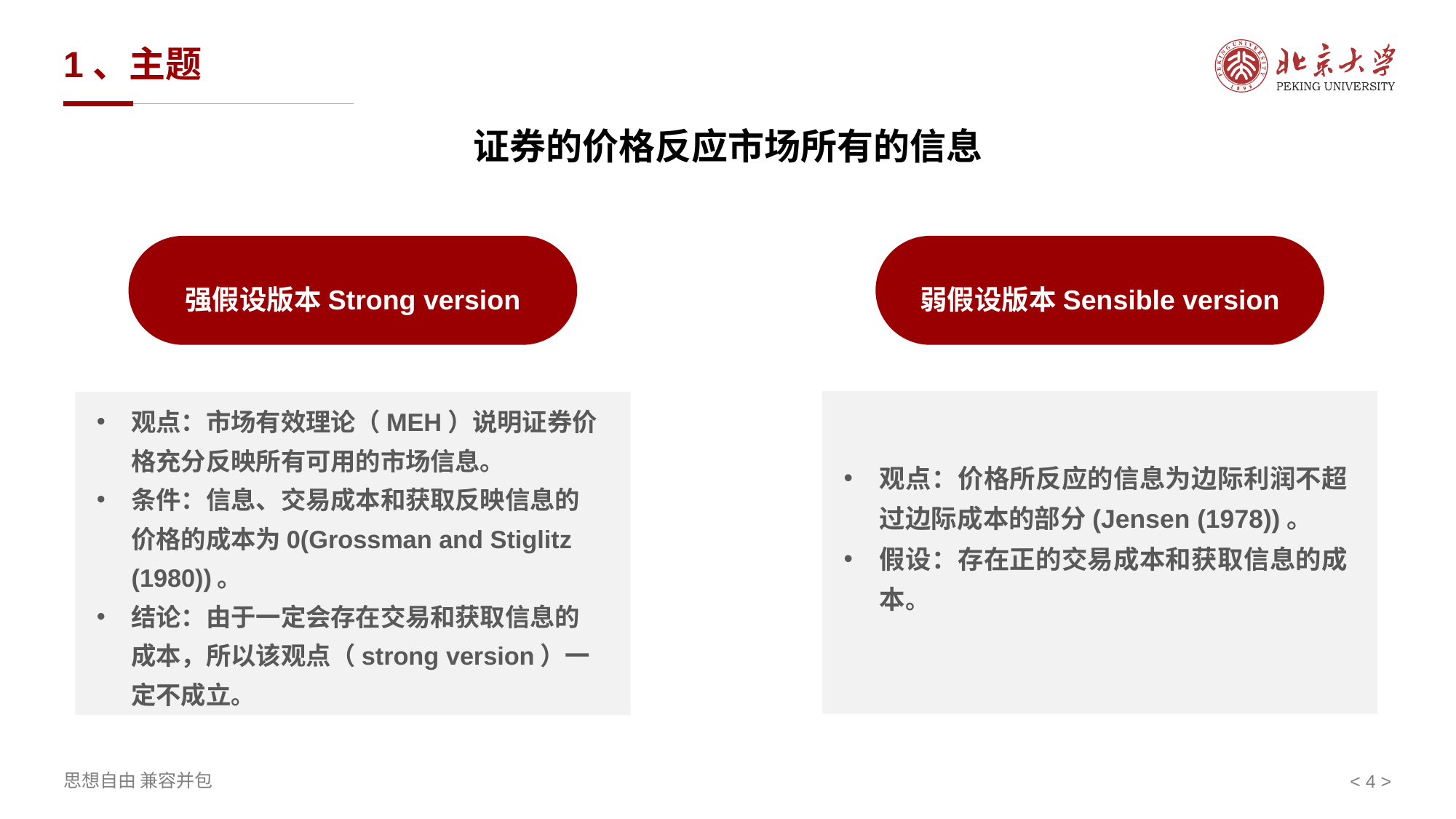

# 1、主题
证券的价格反应市场所有的信息

强假设版本Strong version
弱假设版本Sensible version
观点：价格所反应的信息为边际利润不超过边际成本的部分(Jensen (1978))。
假设：存在正的交易成本和获取信息的成本。

观点：市场有效理论（MEH）说明证券价格充分反映所有可用的市场信息。
条件：信息、交易成本和获取反映信息的价格的成本为0(Grossman and Stiglitz (1980))。
结论：由于一定会存在交易和获取信息的成本，所以该观点（strong version）一定不成立。
< 4 >